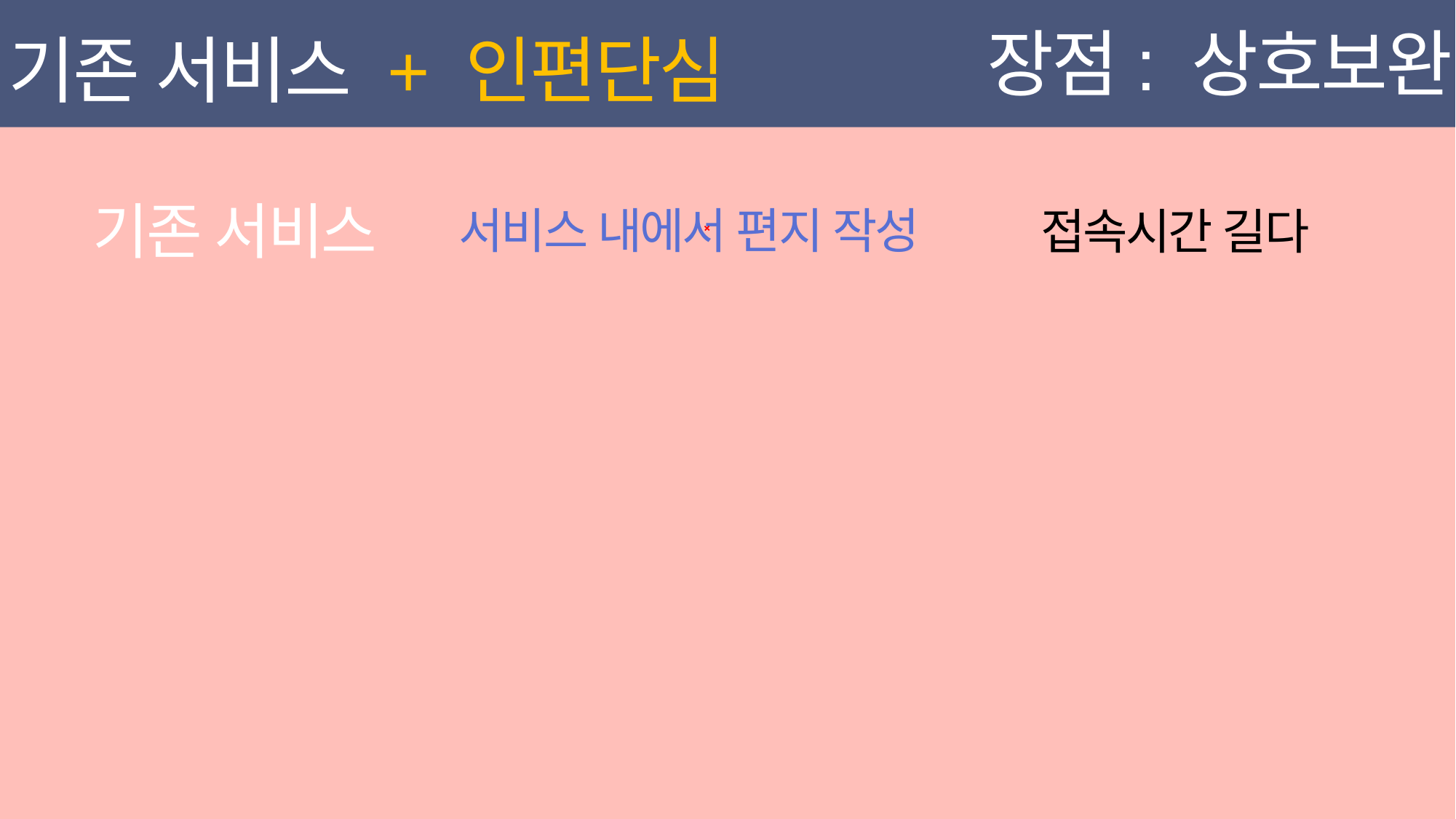

장점: 상호보완
기존 서비스 + 인편단심

기존 서비스
서비스 내에서 편지 작성
접속시간 길다